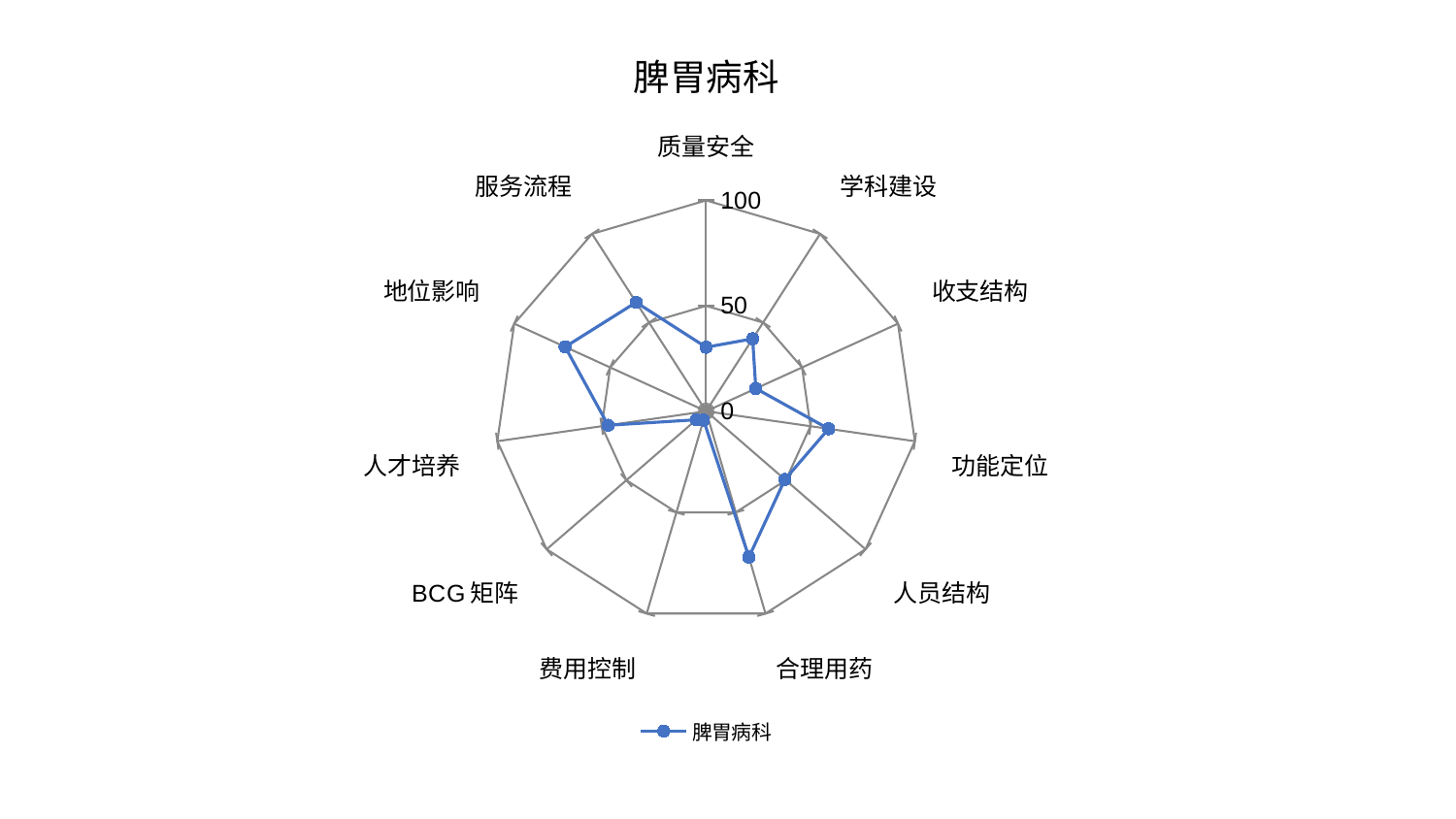

### Chart: 脾胃病科

| Category | 脾胃病科 |
|---|---|
| 质量安全 | 30.371393576466595 |
| 学科建设 | 40.84431361396392 |
| 收支结构 | 25.92281626596143 |
| 功能定位 | 58.69327096920498 |
| 人员结构 | 49.45049519206729 |
| 合理用药 | 72.12003302456904 |
| 费用控制 | 4.343730428310917 |
| BCG矩阵 | 6.1946645019857725 |
| 人才培养 | 46.938334571263375 |
| 地位影响 | 73.48620757360807 |
| 服务流程 | 61.403068824954254 |
154